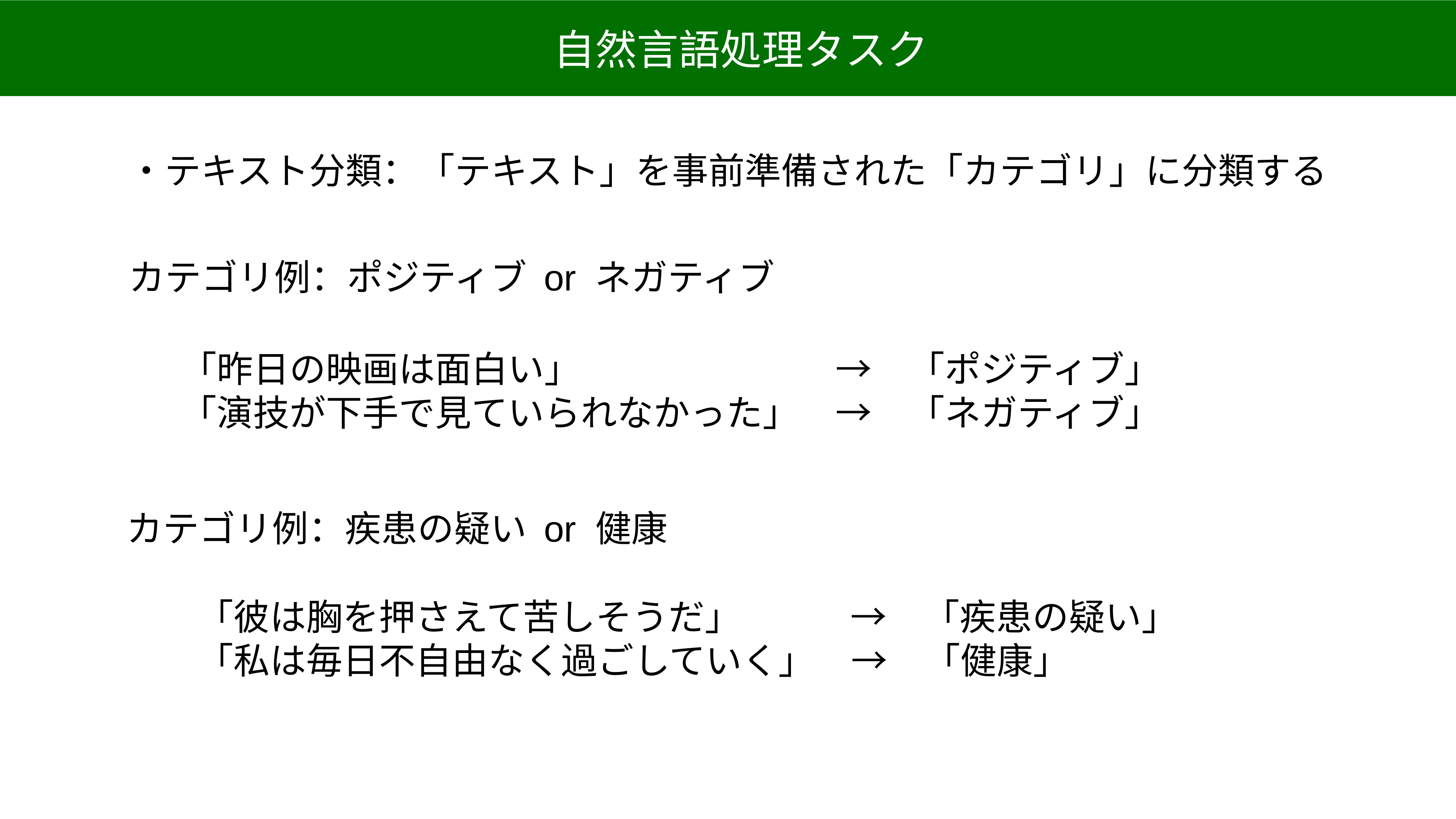

自然言語処理タスク
・テキスト分類：「テキスト」を事前準備された「カテゴリ」に分類する
カテゴリ例：ポジティブ or ネガティブ
「昨日の映画は面白い」　　　　　　　→　「ポジティブ」
「演技が下手で見ていられなかった」　→　「ネガティブ」
カテゴリ例：疾患の疑い or 健康
「彼は胸を押さえて苦しそうだ」　　　→　「疾患の疑い」
「私は毎日不自由なく過ごしていく」　→　「健康」
50